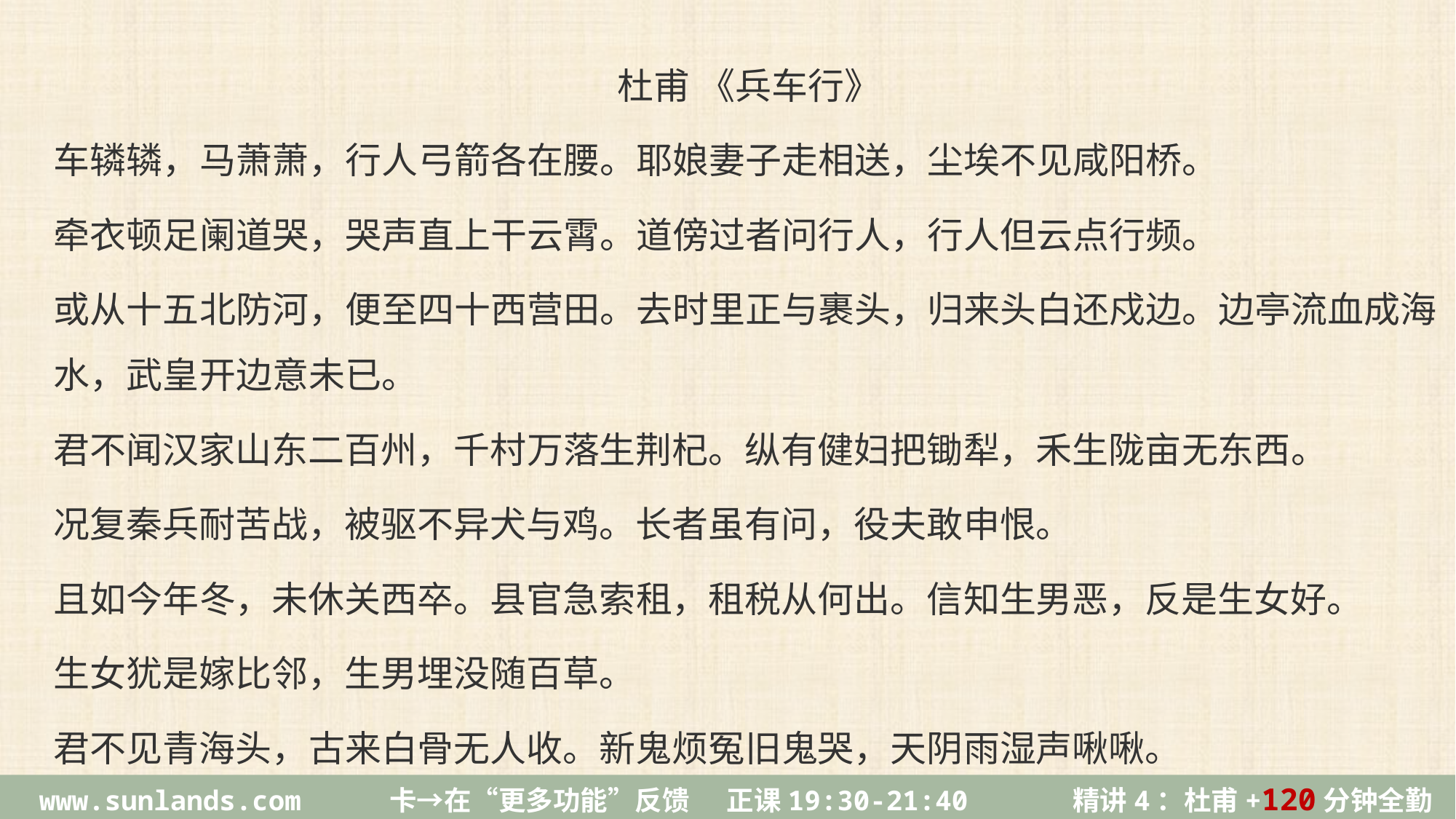

杜甫 《兵车行》
车辚辚，马萧萧，行人弓箭各在腰。耶娘妻子走相送，尘埃不见咸阳桥。
牵衣顿足阑道哭，哭声直上干云霄。道傍过者问行人，行人但云点行频。
或从十五北防河，便至四十西营田。去时里正与裹头，归来头白还戍边。边亭流血成海水，武皇开边意未已。
君不闻汉家山东二百州，千村万落生荆杞。纵有健妇把锄犁，禾生陇亩无东西。
况复秦兵耐苦战，被驱不异犬与鸡。长者虽有问，役夫敢申恨。
且如今年冬，未休关西卒。县官急索租，租税从何出。信知生男恶，反是生女好。
生女犹是嫁比邻，生男埋没随百草。
君不见青海头，古来白骨无人收。新鬼烦冤旧鬼哭，天阴雨湿声啾啾。